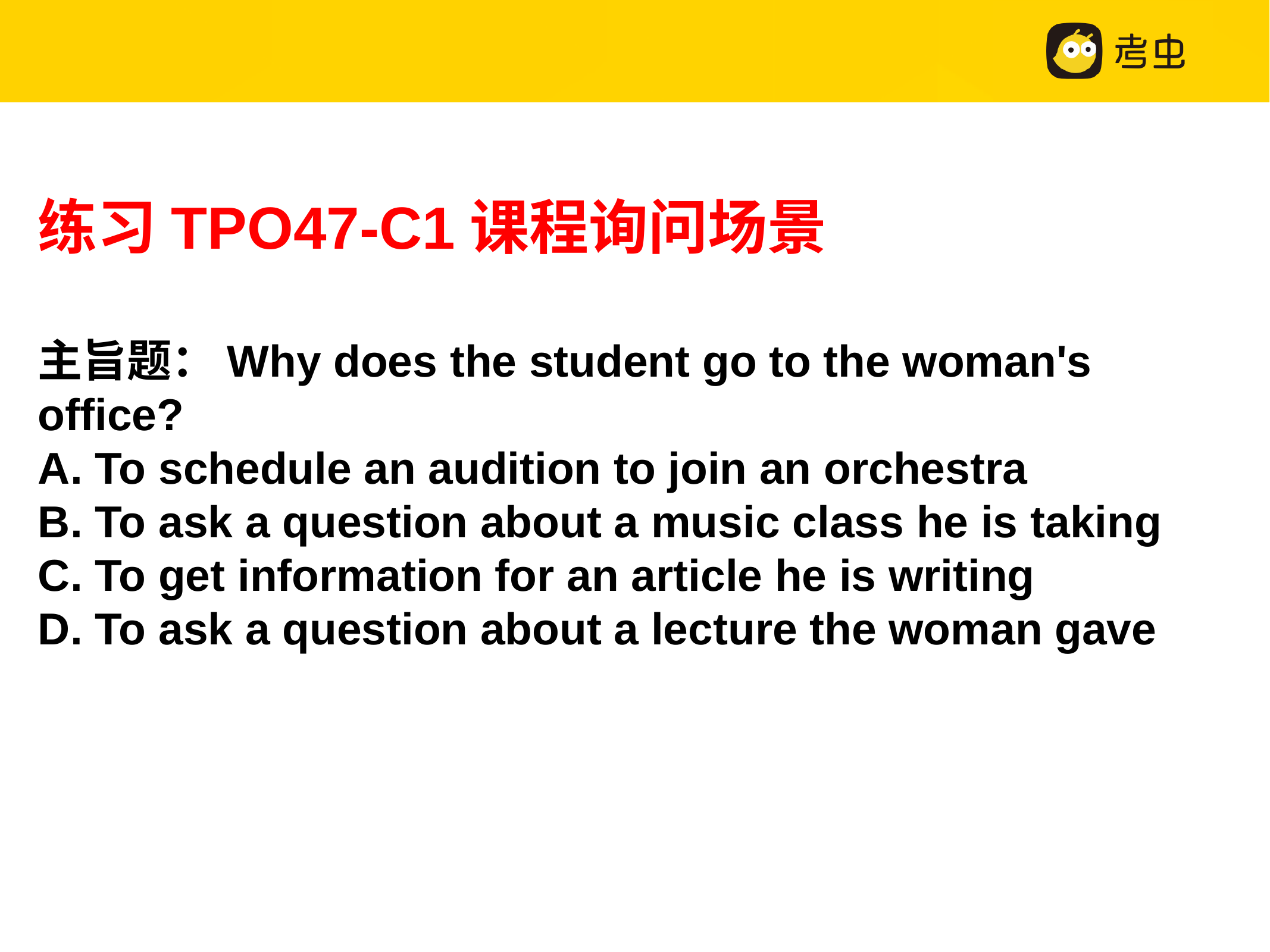

练习TPO47-C1课程询问场景

主旨题：Why does the student go to the woman's office?
A. To schedule an audition to join an orchestra
B. To ask a question about a music class he is taking
C. To get information for an article he is writing
D. To ask a question about a lecture the woman gave